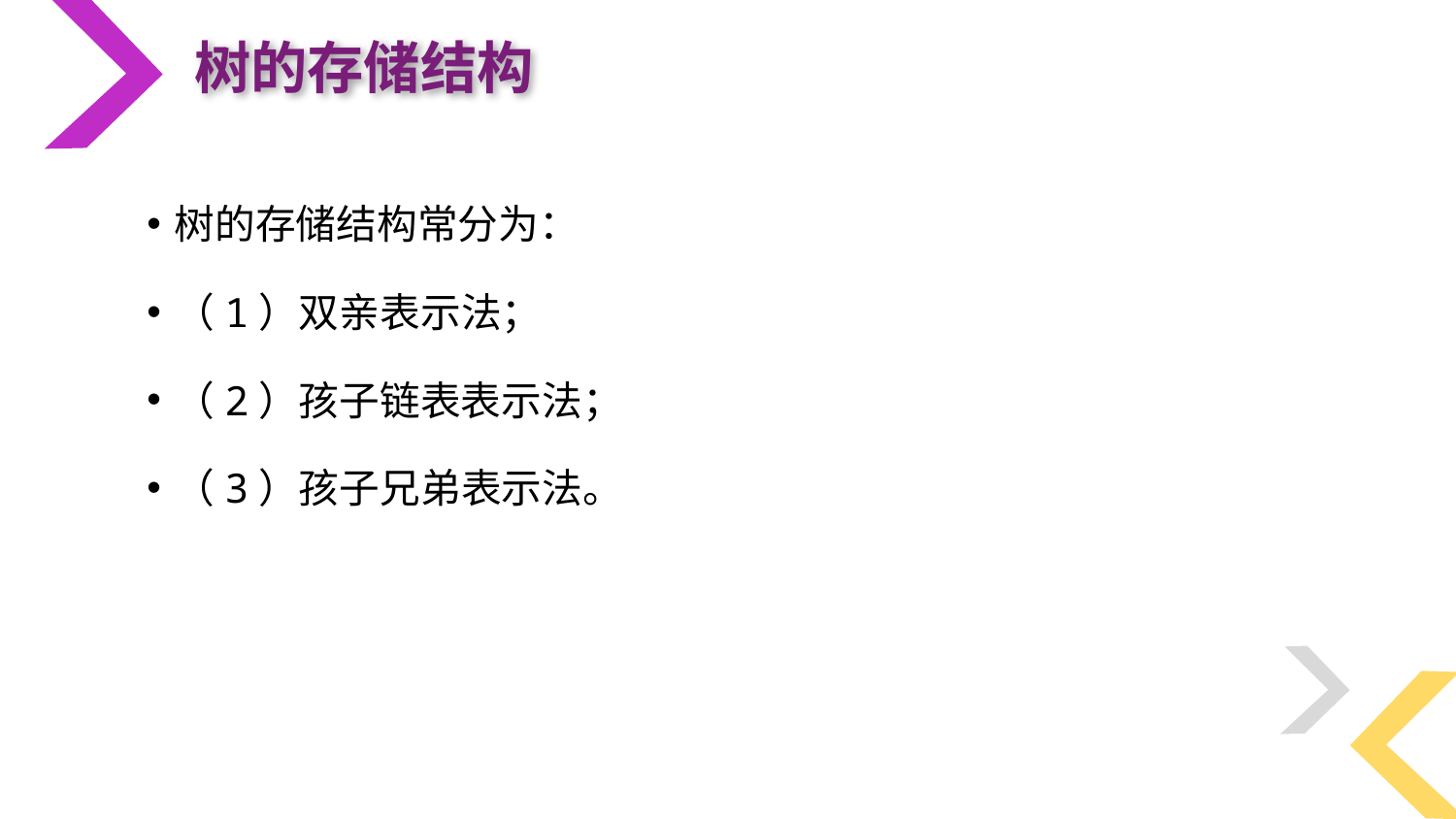

树的存储结构
树的存储结构常分为：
（1）双亲表示法；
（2）孩子链表表示法；
（3）孩子兄弟表示法。